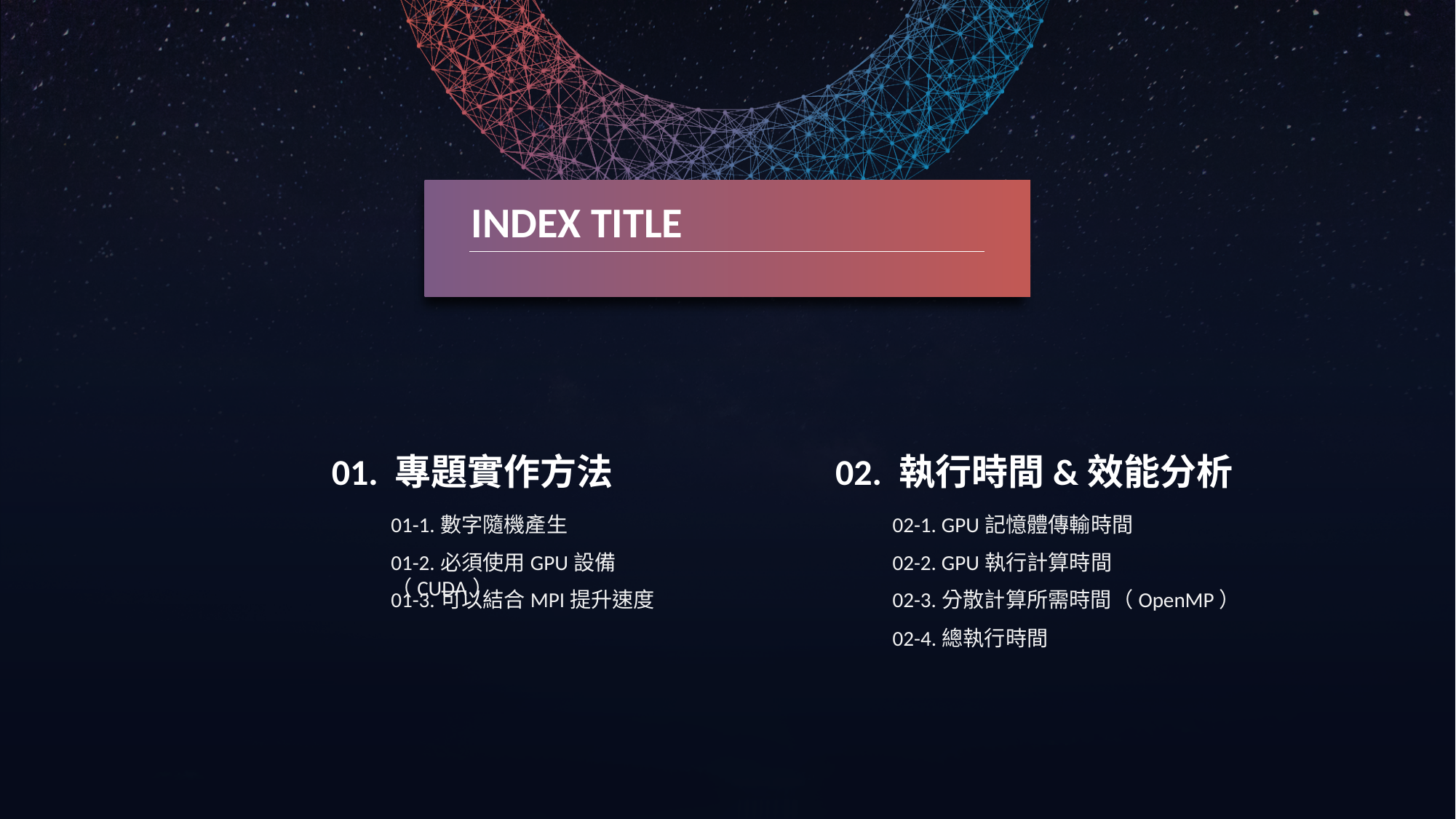

INDEX TITLE
01. 專題實作方法
02. 執行時間&效能分析
01-1.數字隨機產生

02-1. GPU記憶體傳輸時間

01-2.必須使用GPU設備（CUDA）
02-2. GPU執行計算時間
01-3.可以結合MPI提升速度

02-3.分散計算所需時間（OpenMP）
02-4.總執行時間